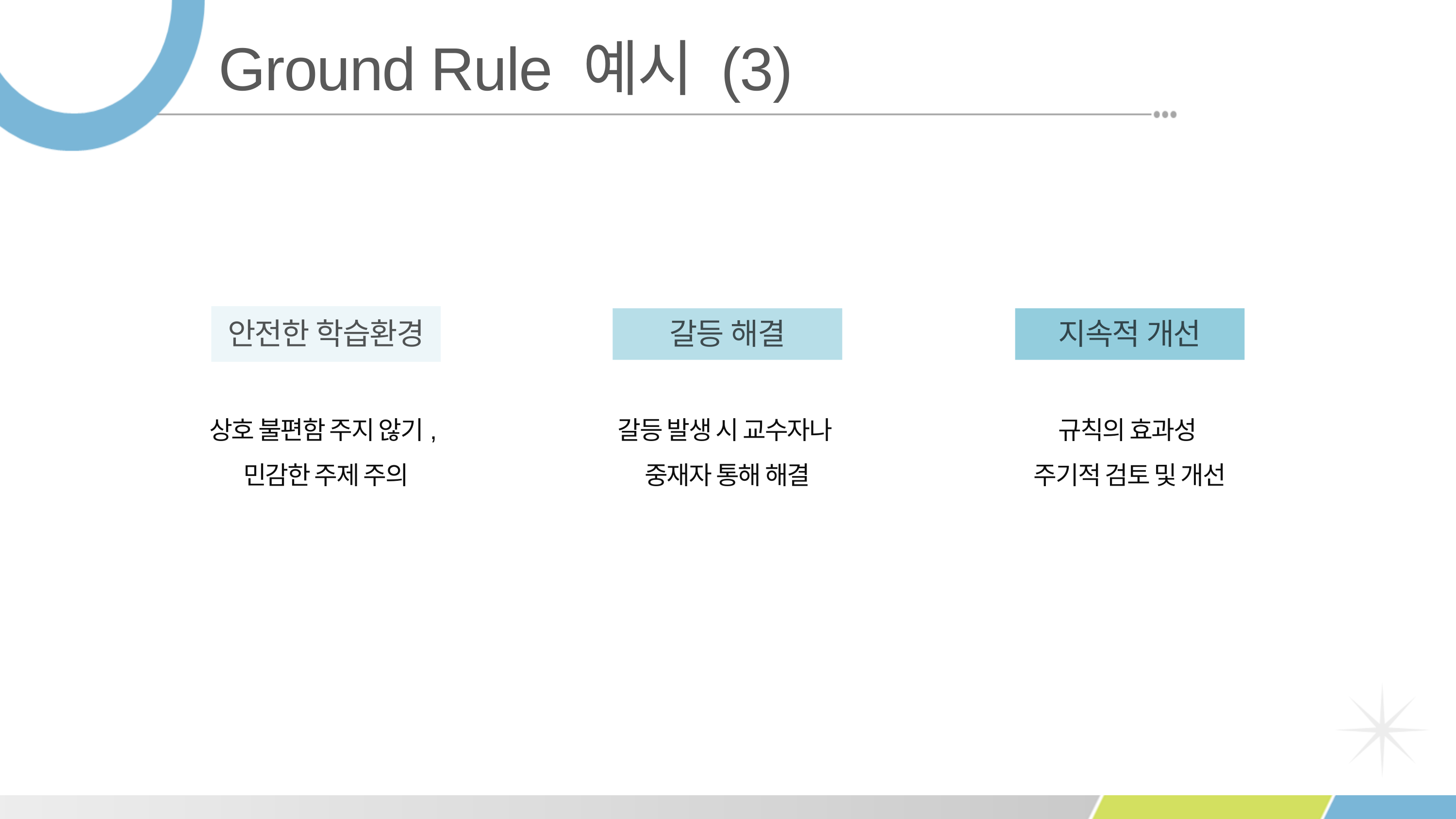

Ground Rule 예시 (3)
안전한 학습환경
갈등 해결
지속적 개선
상호 불편함 주지 않기,
민감한 주제 주의
갈등 발생 시 교수자나
중재자 통해 해결
규칙의 효과성
주기적 검토 및 개선